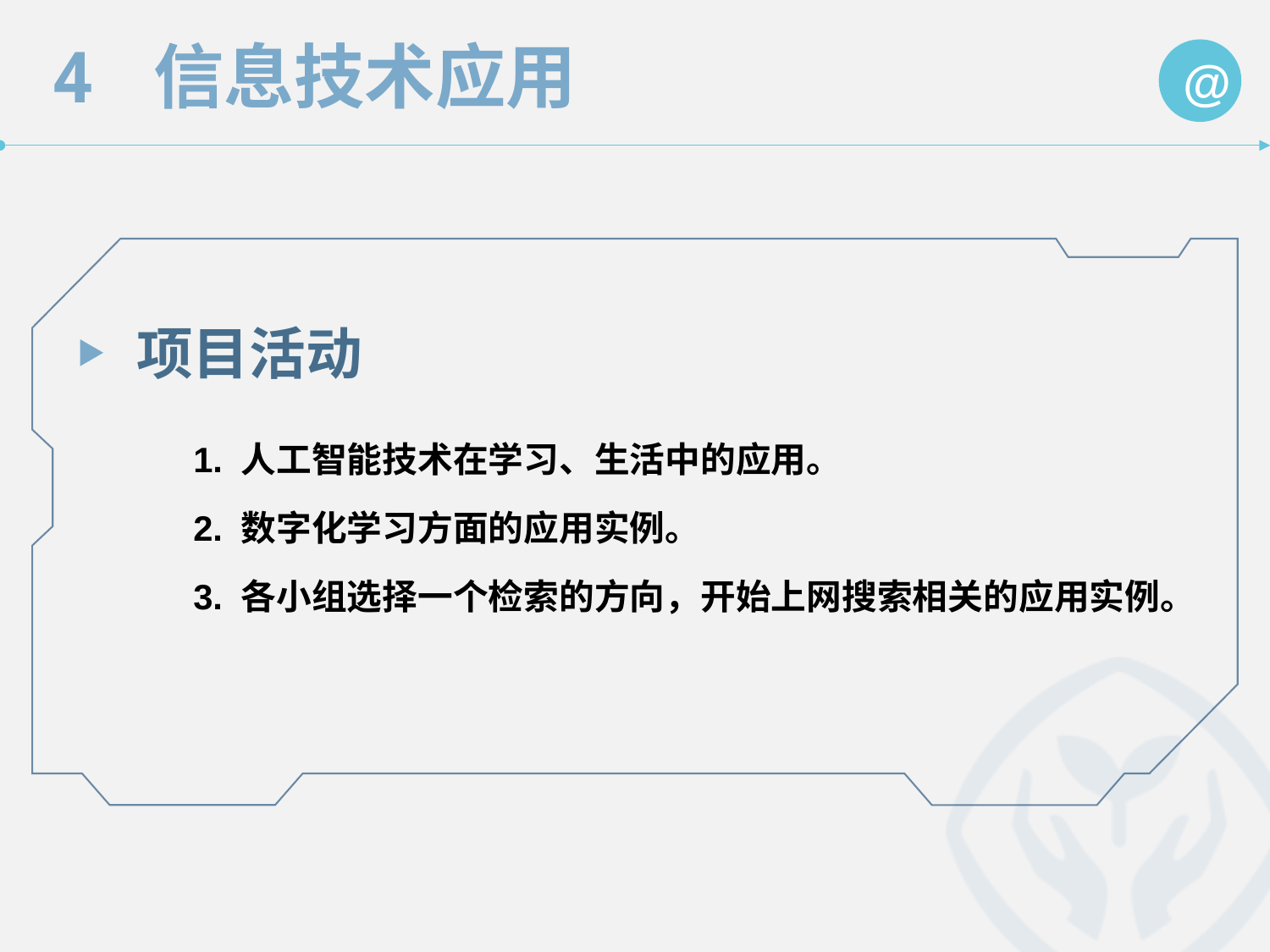

项目活动

　　1. 人工智能技术在学习、生活中的应用。
　　2. 数字化学习方面的应用实例。
　　3. 各小组选择一个检索的方向，开始上网搜索相关的应用实例。